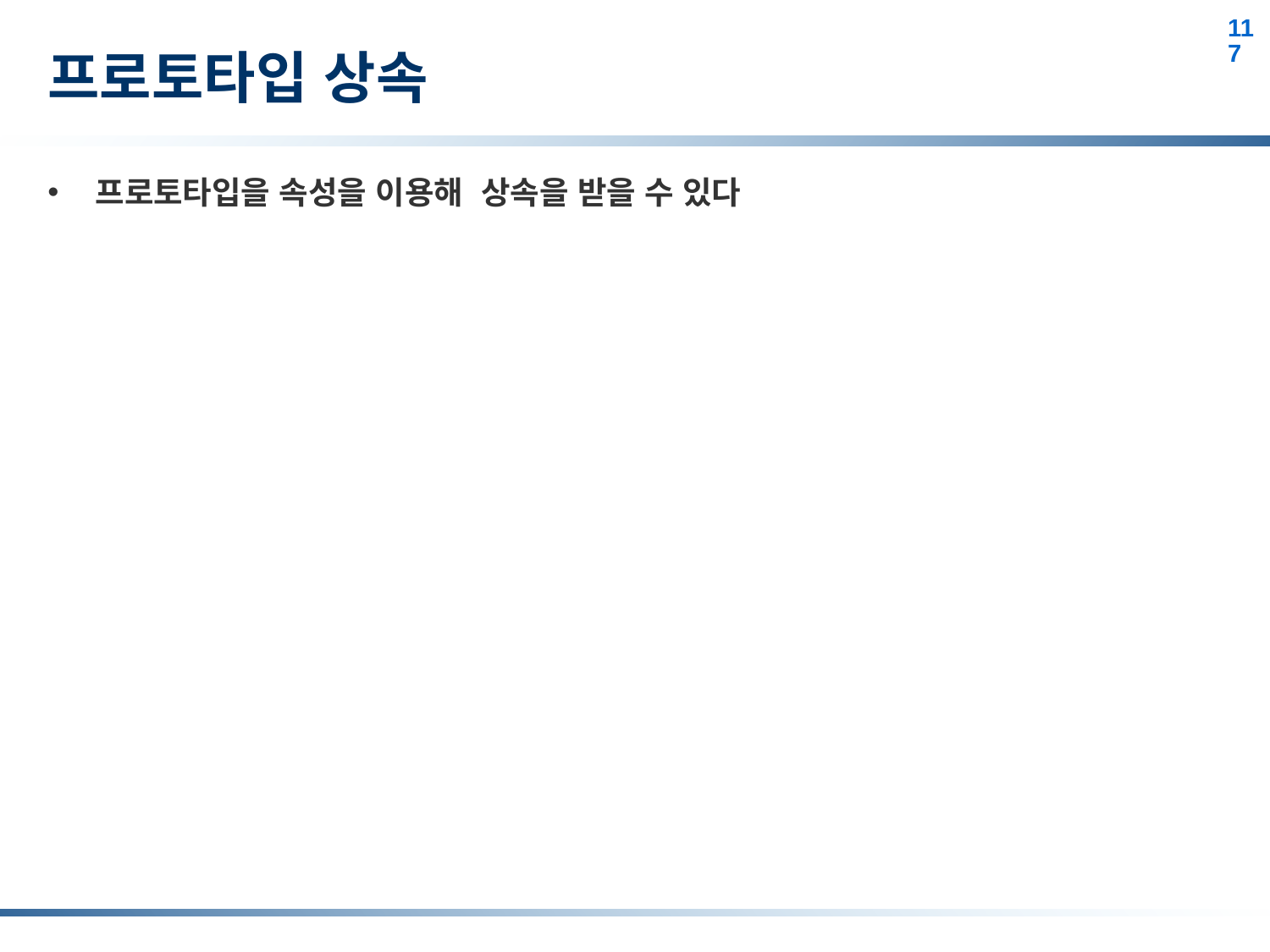

# 프로토타입 상속
프로토타입을 속성을 이용해  상속을 받을 수 있다

117